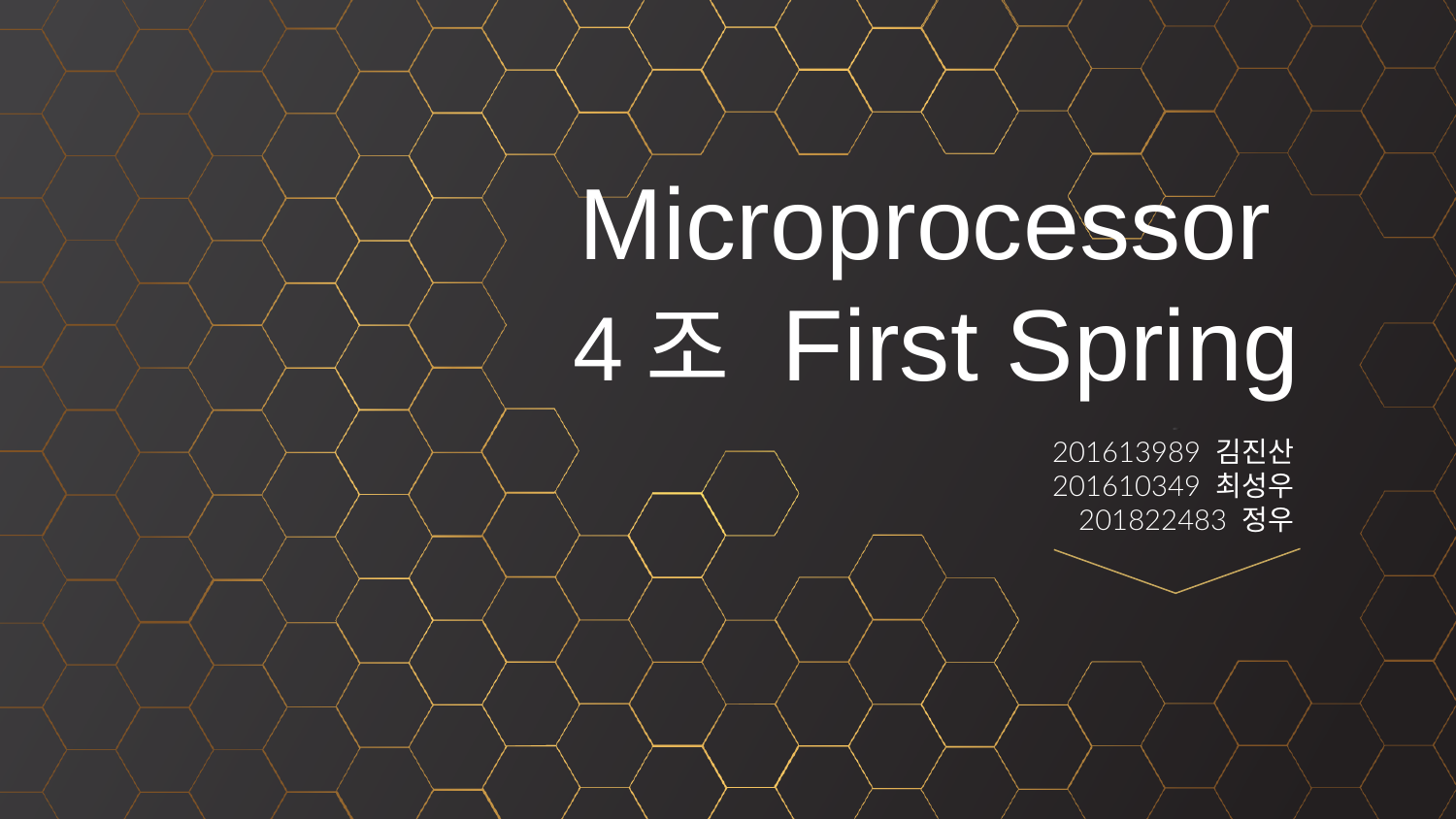

# Microprocessor 4조 First Spring
201613989 김진산
201610349 최성우
201822483 정우